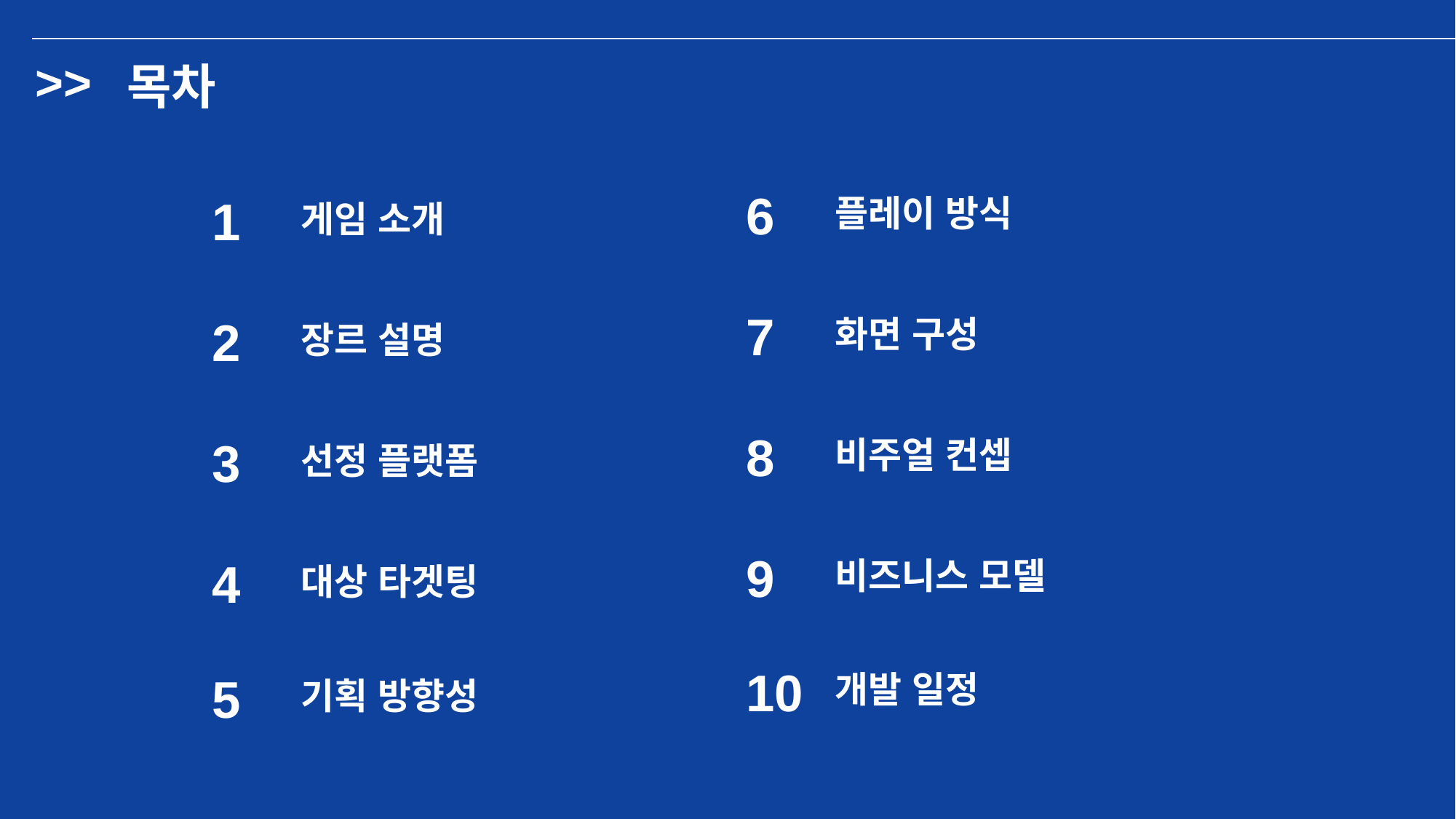

>>
목차
6
1
플레이 방식
게임 소개
7
2
화면 구성
장르 설명
8
3
비주얼 컨셉
선정 플랫폼
9
4
비즈니스 모델
대상 타겟팅
10
5
개발 일정
기획 방향성